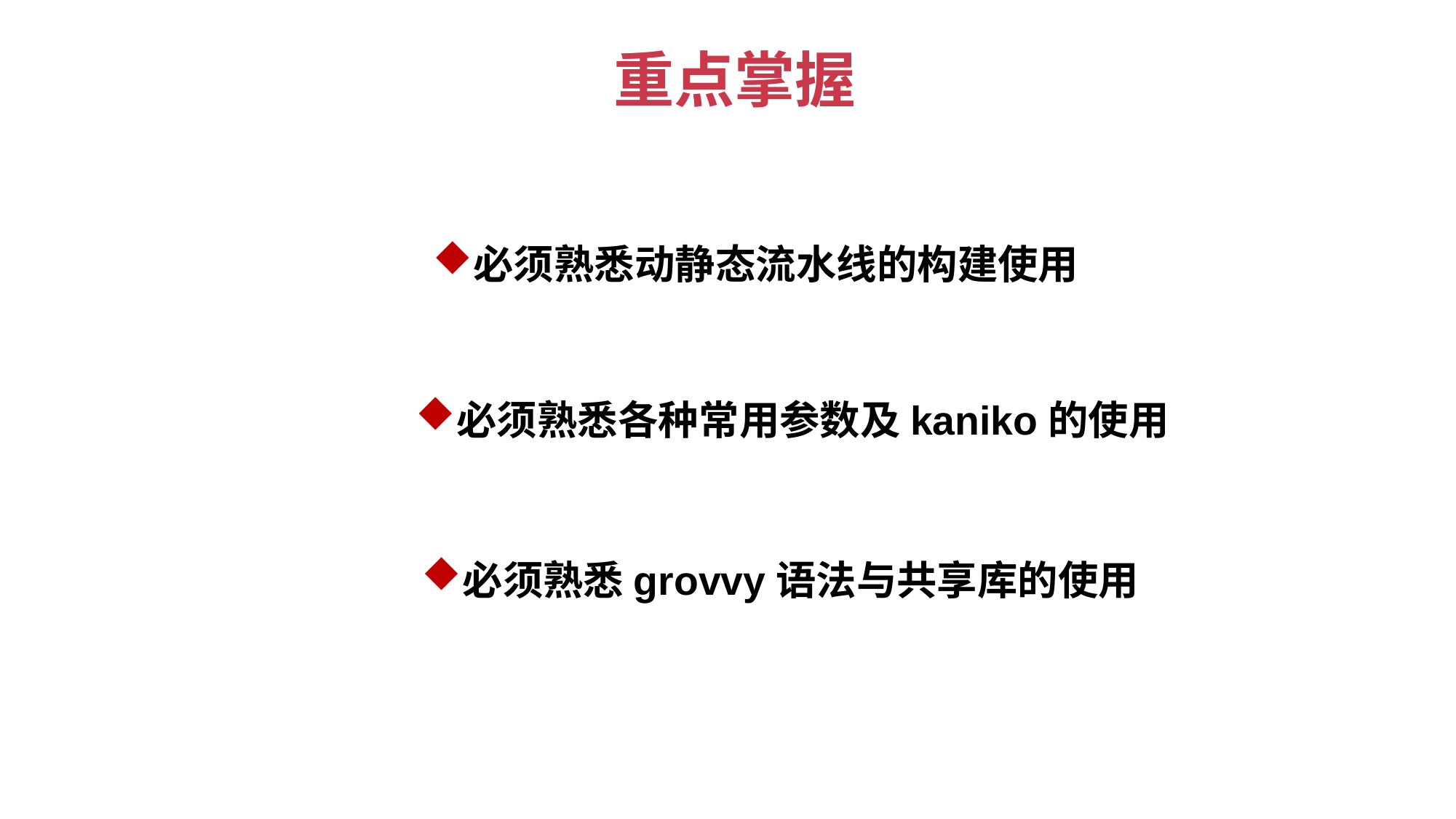

重点掌握

必须熟悉动静态流水线的构建使用

必须熟悉各种常用参数及kaniko的使用

必须熟悉grovvy语法与共享库的使用